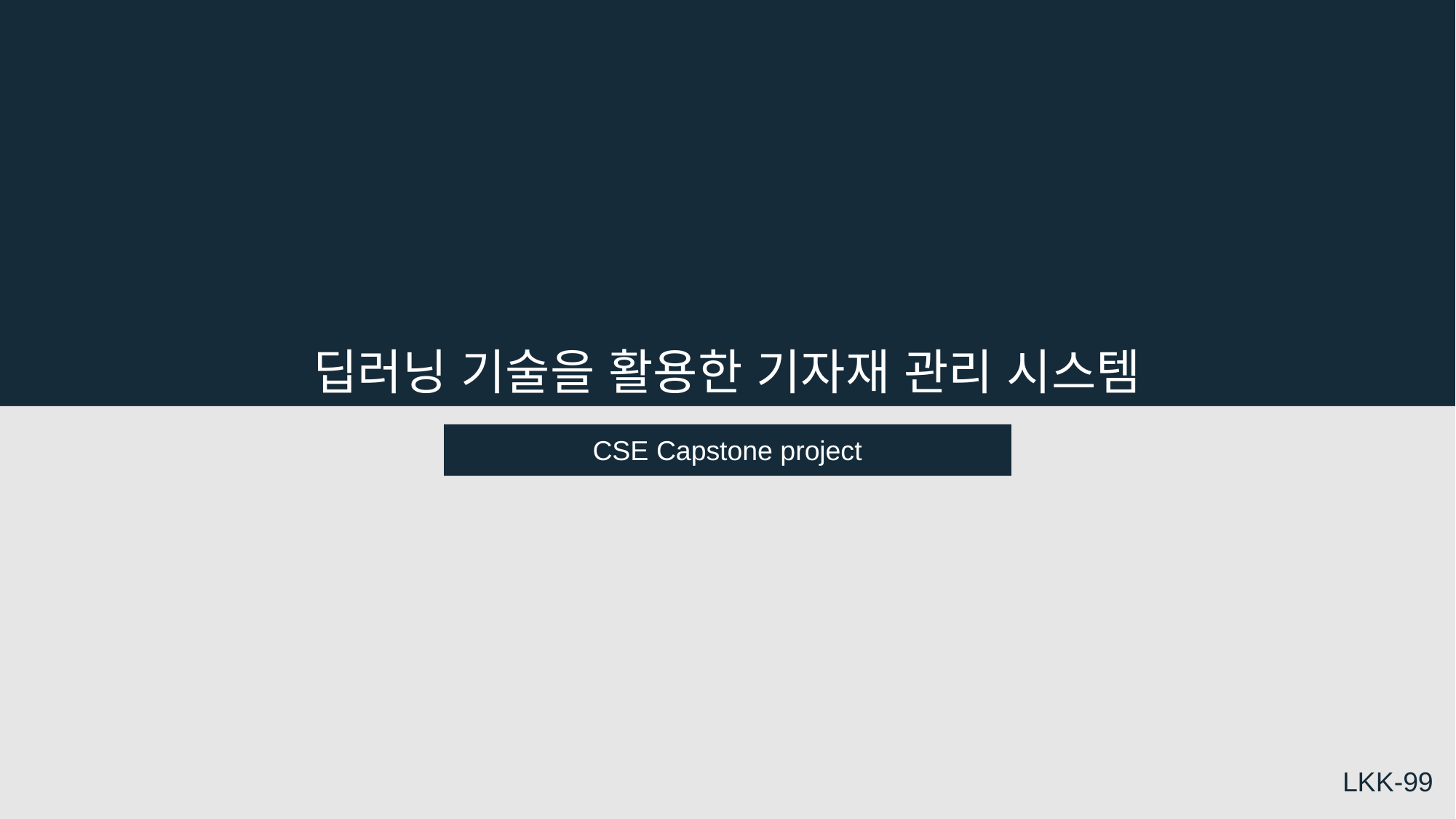

딥러닝 기술을 활용한 기자재 관리 시스템

CSE Capstone project
LKK-99